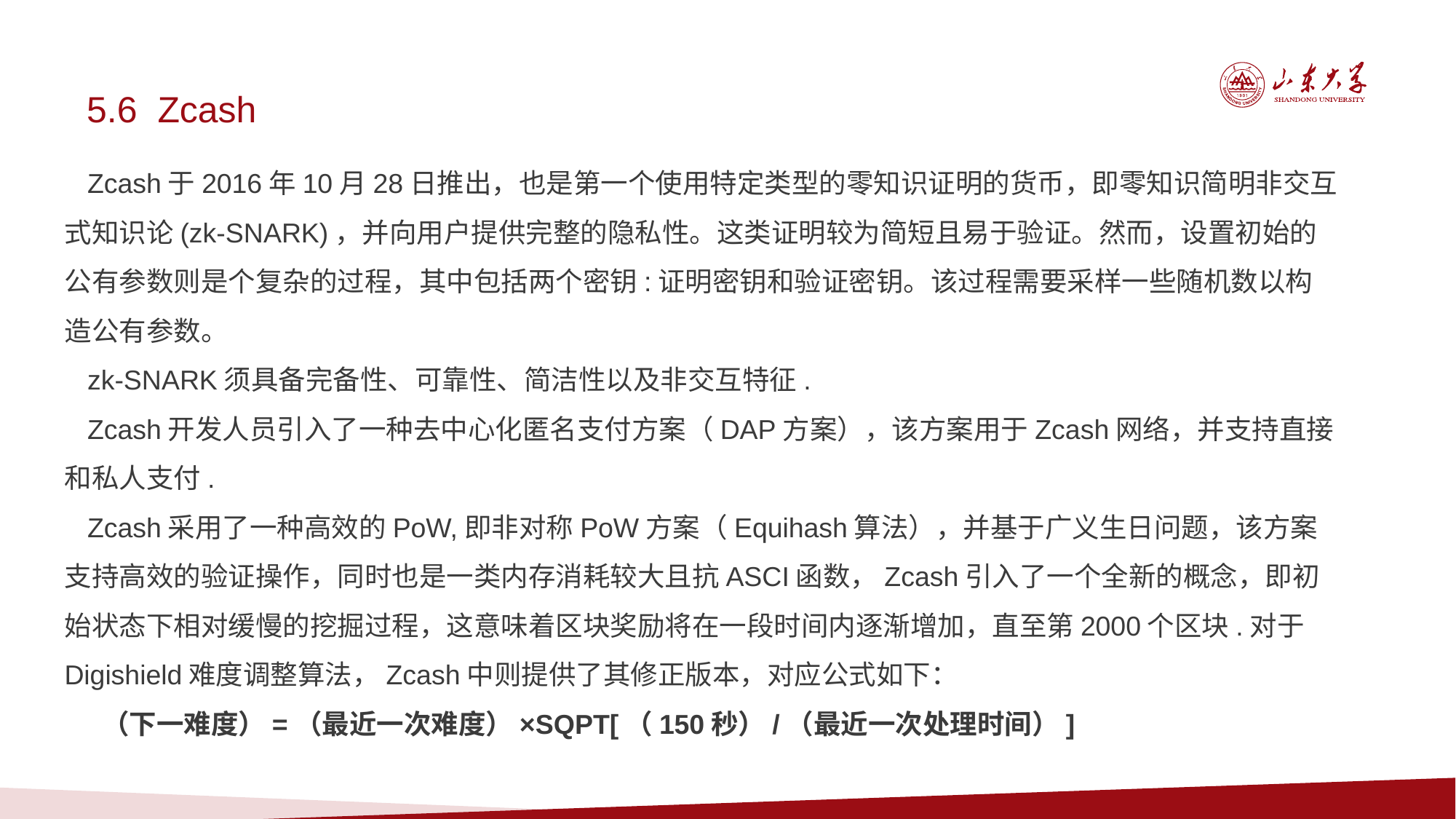

5.6  Zcash
   Zcash于2016年10月28日推出，也是第一个使用特定类型的零知识证明的货币，即零知识简明非交互式知识论(zk-SNARK)，并向用户提供完整的隐私性。这类证明较为简短且易于验证。然而，设置初始的公有参数则是个复杂的过程，其中包括两个密钥:证明密钥和验证密钥。该过程需要采样一些随机数以构造公有参数。
   zk-SNARK须具备完备性、可靠性、简洁性以及非交互特征.
   Zcash开发人员引入了一种去中心化匿名支付方案（DAP方案），该方案用于Zcash网络，并支持直接和私人支付.
   Zcash采用了一种高效的PoW,即非对称PoW方案（Equihash算法），并基于广义生日问题，该方案支持高效的验证操作，同时也是一类内存消耗较大且抗ASCI函数，Zcash引入了一个全新的概念，即初始状态下相对缓慢的挖掘过程，这意味着区块奖励将在一段时间内逐渐增加，直至第2000个区块.对于Digishield难度调整算法，Zcash中则提供了其修正版本，对应公式如下：
     （下一难度）=（最近一次难度）×SQPT[（150秒）/（最近一次处理时间）]